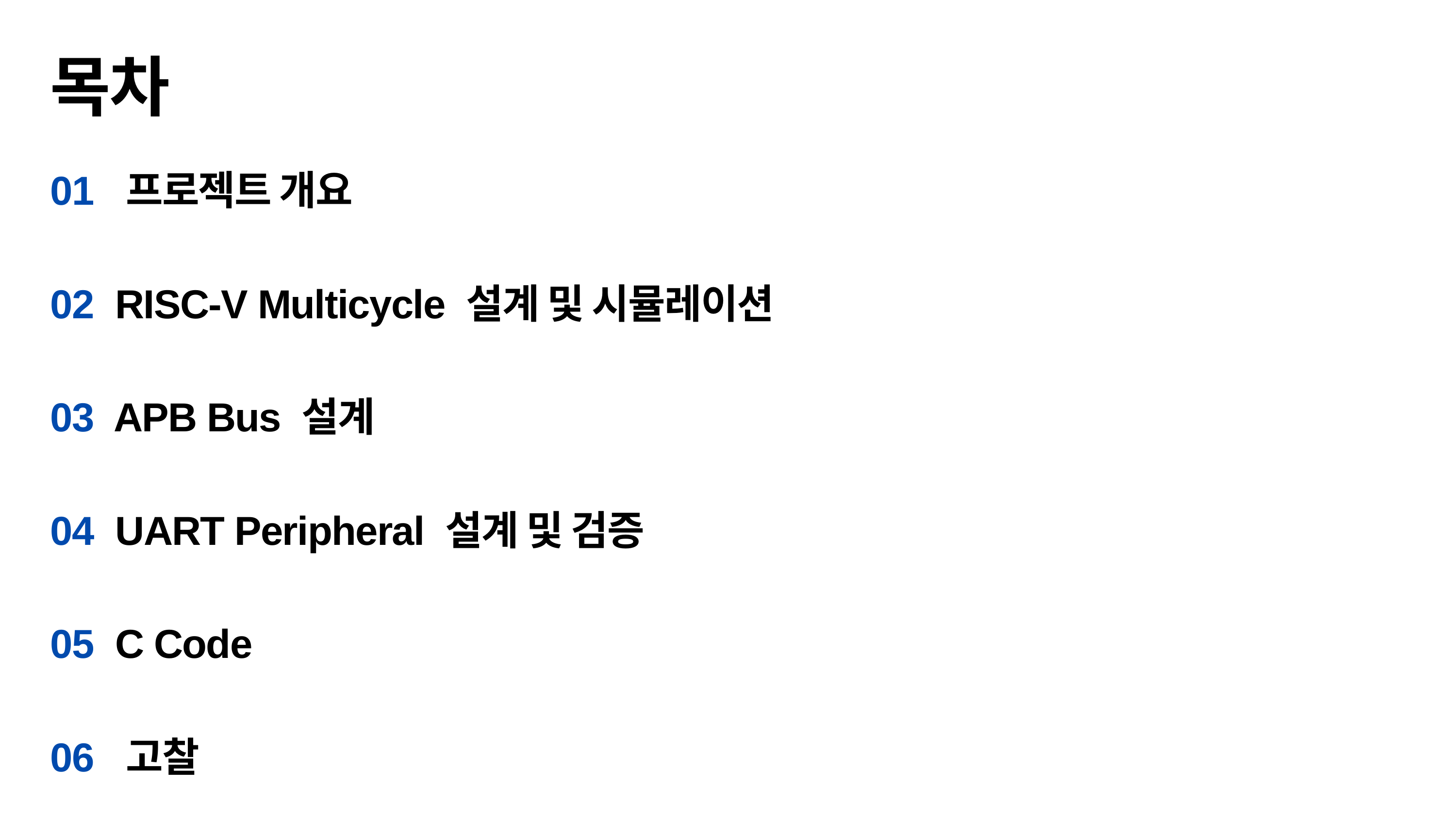

목차
01  프로젝트 개요

02  RISC-V Multicycle 설계 및 시뮬레이션

03  APB Bus 설계

04  UART Peripheral 설계 및 검증

05  C Code

06  고찰